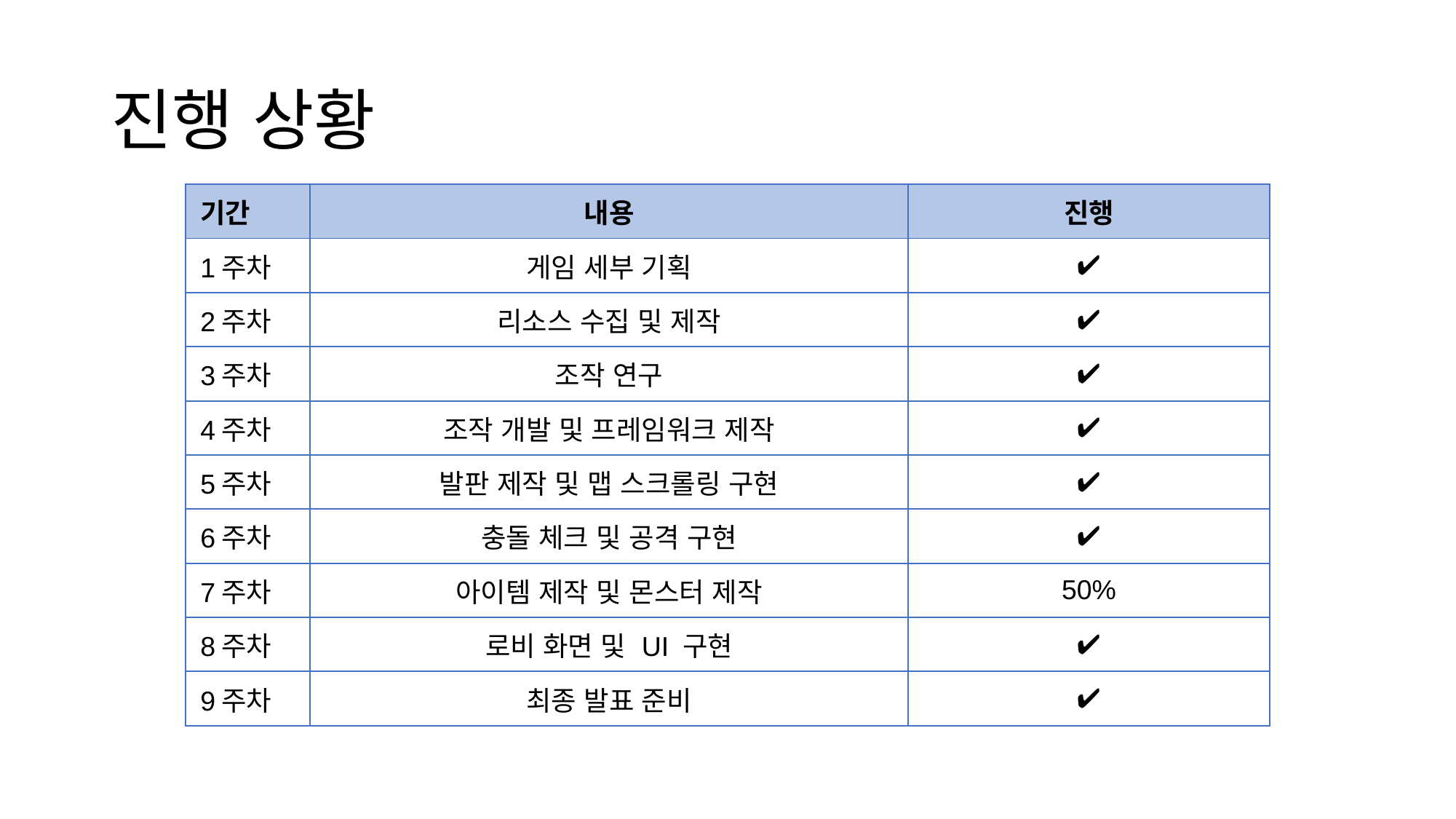

# 진행 상황

| 기간 | 내용 | 진행 |
| --- | --- | --- |
| 1주차 | 게임 세부 기획 | ✔️ |
| 2주차 | 리소스 수집 및 제작 | ✔️ |
| 3주차 | 조작 연구 | ✔️ |
| 4주차 | 조작 개발 및 프레임워크 제작 | ✔️ |
| 5주차 | 발판 제작 및 맵 스크롤링 구현 | ✔️ |
| 6주차 | 충돌 체크 및 공격 구현 | ✔️ |
| 7주차 | 아이템 제작 및 몬스터 제작 | 50% |
| 8주차 | 로비 화면 및 UI 구현 | ✔️ |
| 9주차 | 최종 발표 준비 | ✔️ |